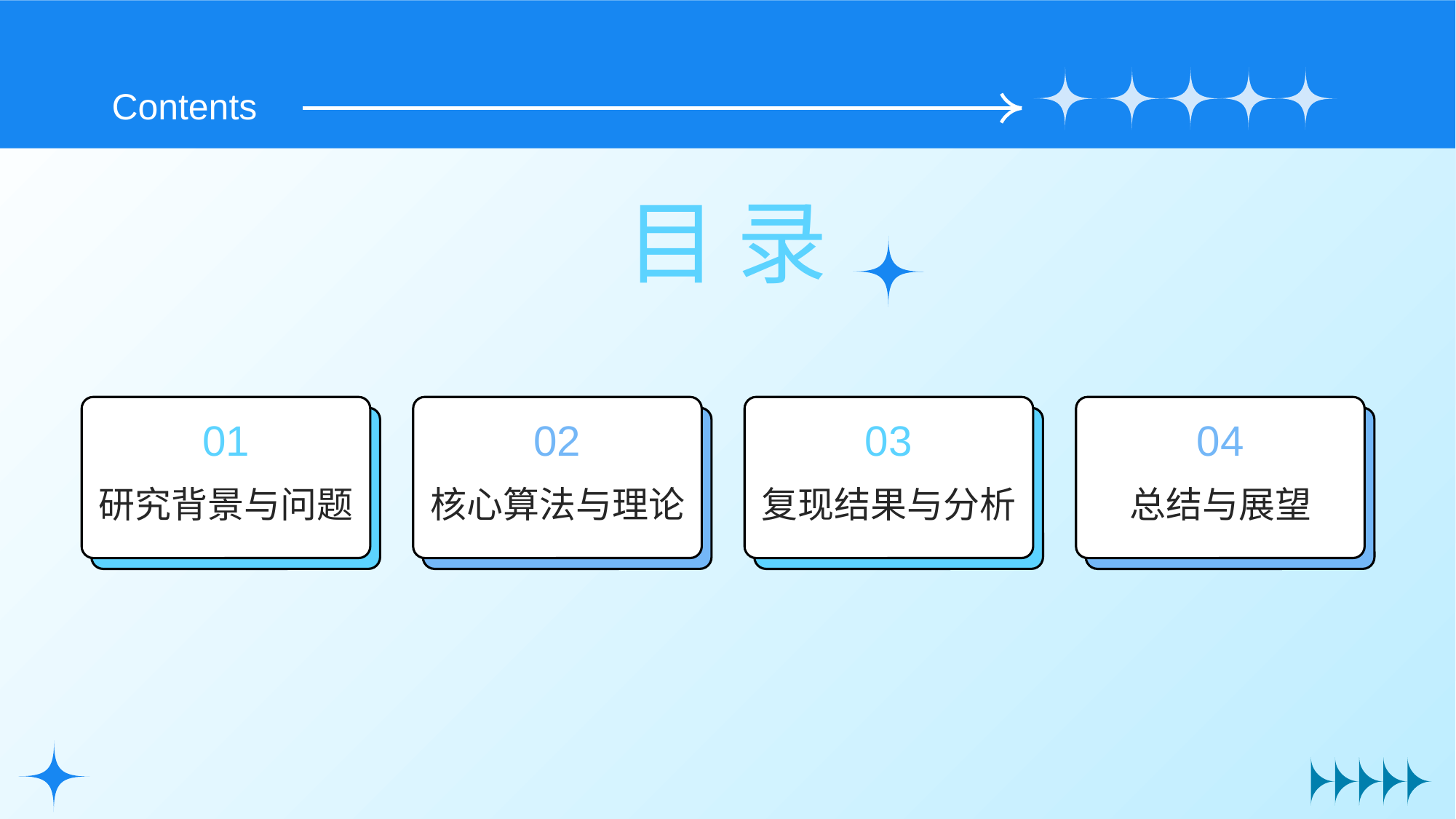

Contents

目 录

01
02
03
04

研究背景与问题
核心算法与理论
复现结果与分析
总结与展望